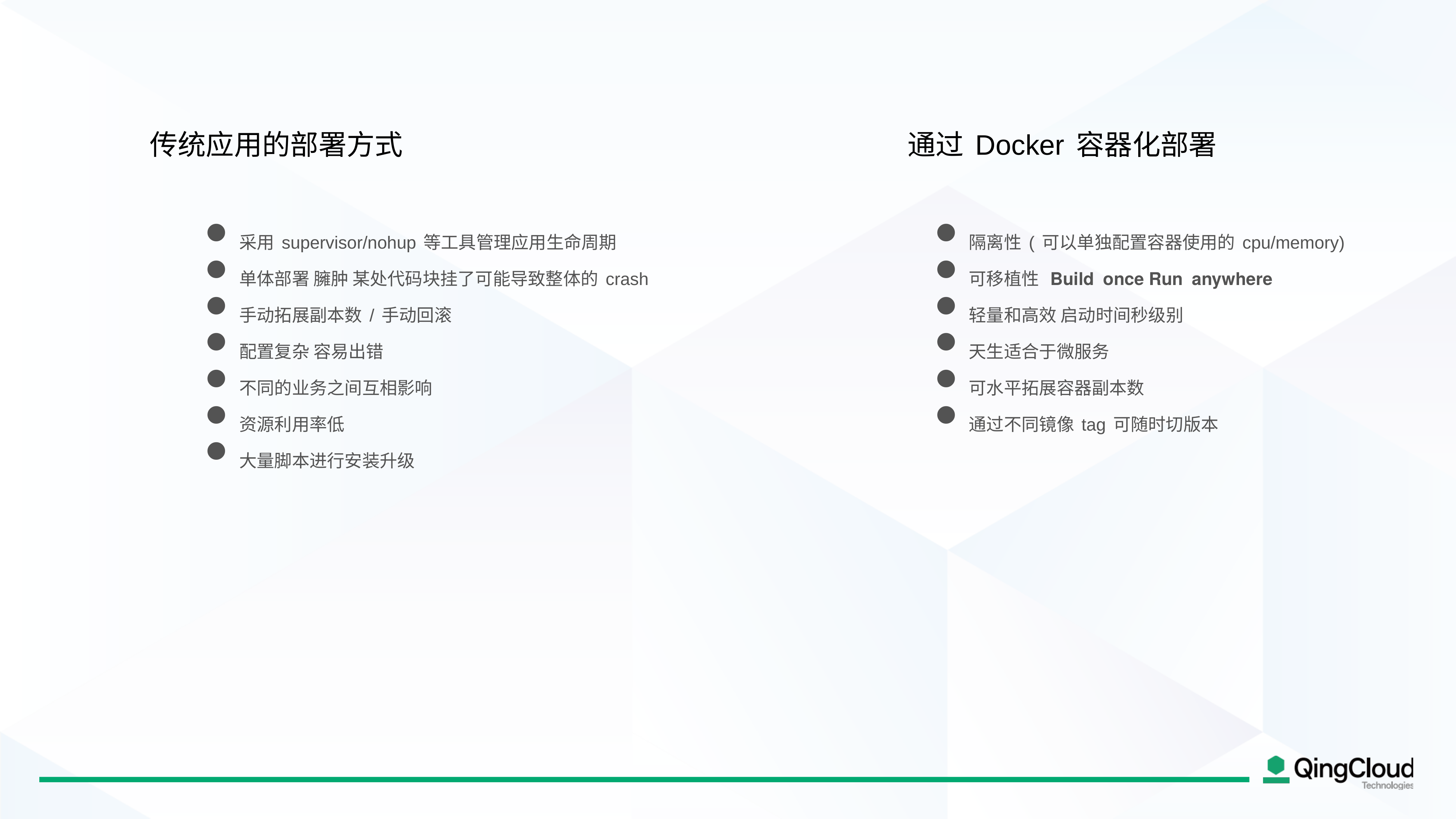

传统应用的部署方式
通过Docker容器化部署
采用supervisor/nohup等工具管理应用生命周期
单体部署 臃肿 某处代码块挂了可能导致整体的crash
手动拓展副本数/手动回滚
配置复杂 容易出错
不同的业务之间互相影响
资源利用率低
大量脚本进行安装升级
隔离性(可以单独配置容器使用的cpu/memory)
可移植性 Build once Run anywhere
轻量和高效 启动时间秒级别
天生适合于微服务
可水平拓展容器副本数
通过不同镜像tag可随时切版本